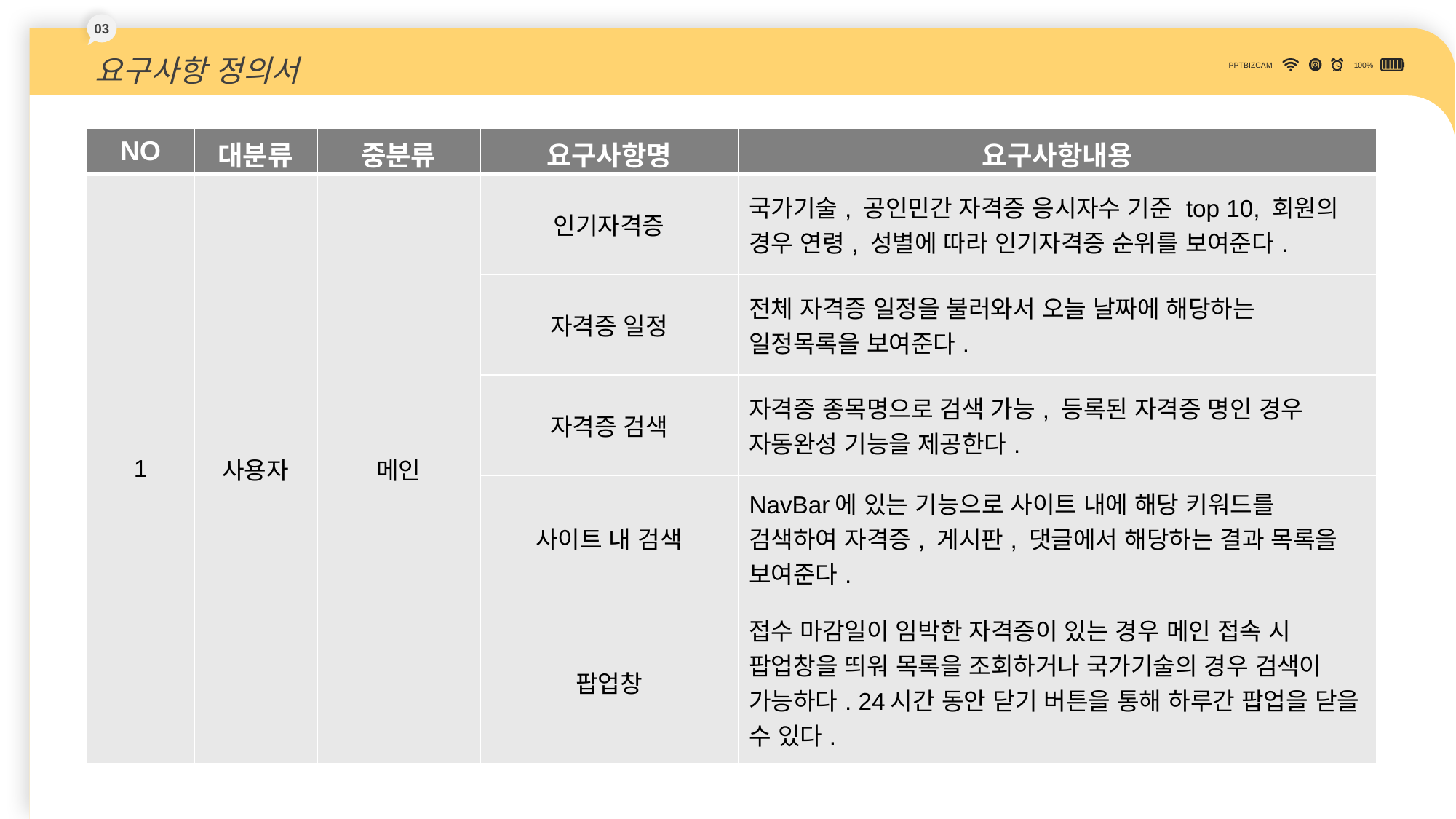

03
요구사항 정의서

PPTBIZCAM
100%

| NO | 대분류 | 중분류 | 요구사항명 | 요구사항내용 |
| --- | --- | --- | --- | --- |
| 1 | 사용자 | 메인 | 인기자격증 | 국가기술, 공인민간 자격증 응시자수 기준 top 10, 회원의 경우 연령, 성별에 따라 인기자격증 순위를 보여준다. |
|  |  |  | 자격증 일정 | 전체 자격증 일정을 불러와서 오늘 날짜에 해당하는 일정목록을 보여준다. |
|  |  |  | 자격증 검색 | 자격증 종목명으로 검색 가능, 등록된 자격증 명인 경우 자동완성 기능을 제공한다. |
|  |  |  | 사이트 내 검색 | NavBar에 있는 기능으로 사이트 내에 해당 키워드를 검색하여 자격증, 게시판, 댓글에서 해당하는 결과 목록을 보여준다. |
|  |  |  | 팝업창 | 접수 마감일이 임박한 자격증이 있는 경우 메인 접속 시 팝업창을 띄워 목록을 조회하거나 국가기술의 경우 검색이 가능하다. 24시간 동안 닫기 버튼을 통해 하루간 팝업을 닫을 수 있다. |